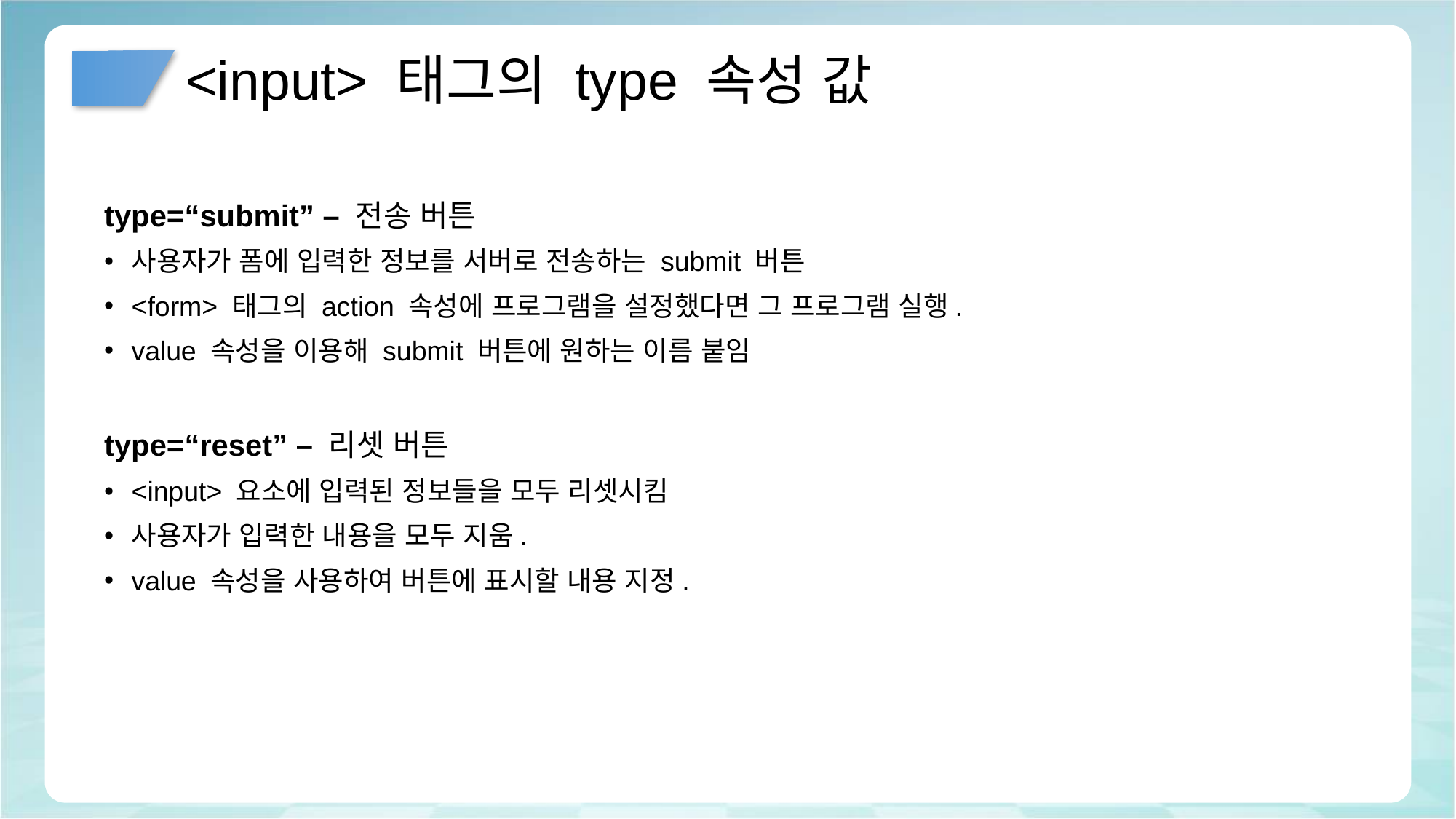

# <input> 태그의 type 속성 값
type=“submit” – 전송 버튼
사용자가 폼에 입력한 정보를 서버로 전송하는 submit 버튼
<form> 태그의 action 속성에 프로그램을 설정했다면 그 프로그램 실행.
value 속성을 이용해 submit 버튼에 원하는 이름 붙임

type=“reset” – 리셋 버튼
<input> 요소에 입력된 정보들을 모두 리셋시킴
사용자가 입력한 내용을 모두 지움.
value 속성을 사용하여 버튼에 표시할 내용 지정.